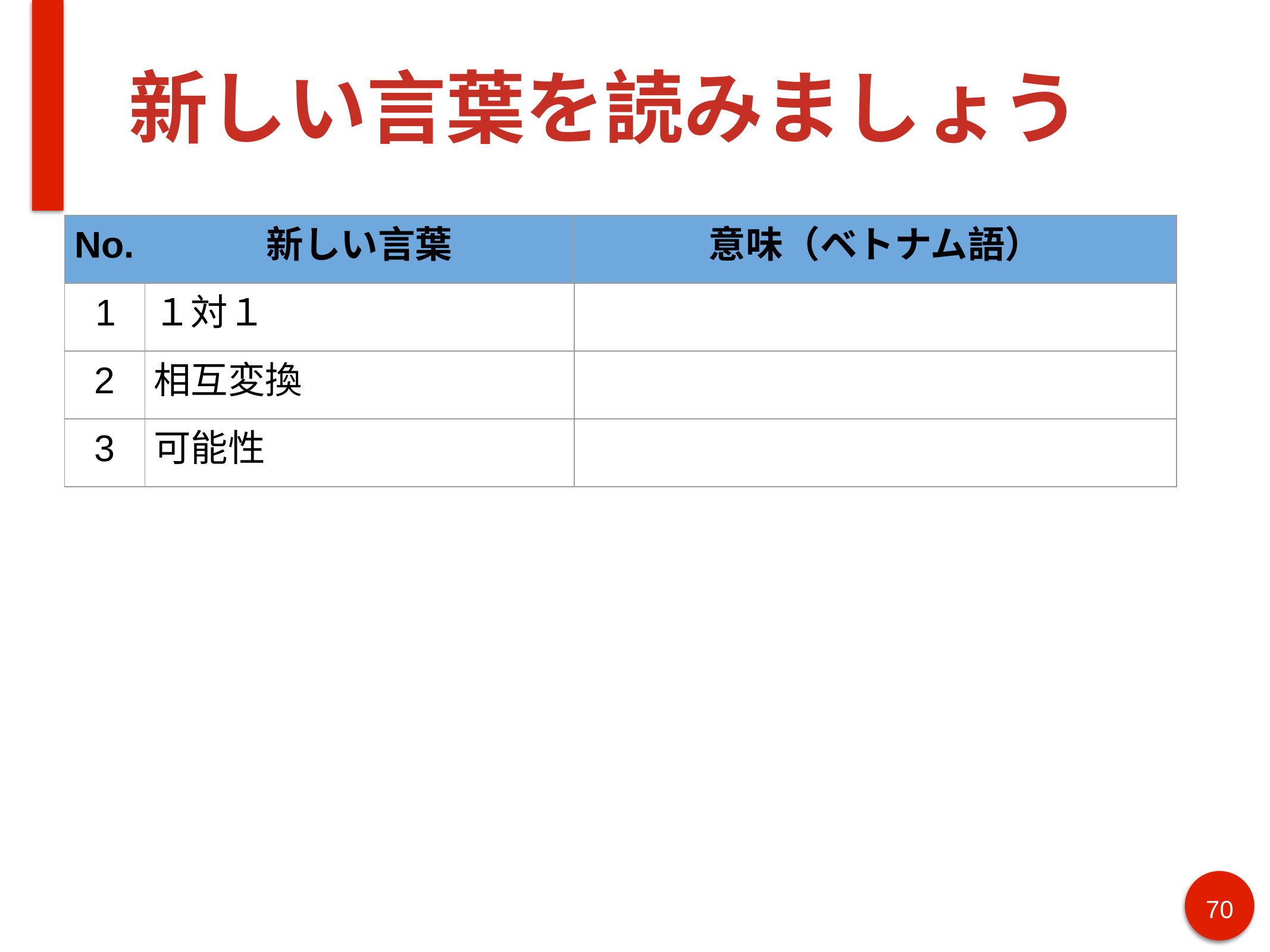

# 新しい言葉を読みましょう
| No. | 新しい言葉 | 意味（ベトナム語） |
| --- | --- | --- |
| 1 | １対１ |  |
| 2 | 相互変換 |  |
| 3 | 可能性 |  |
70